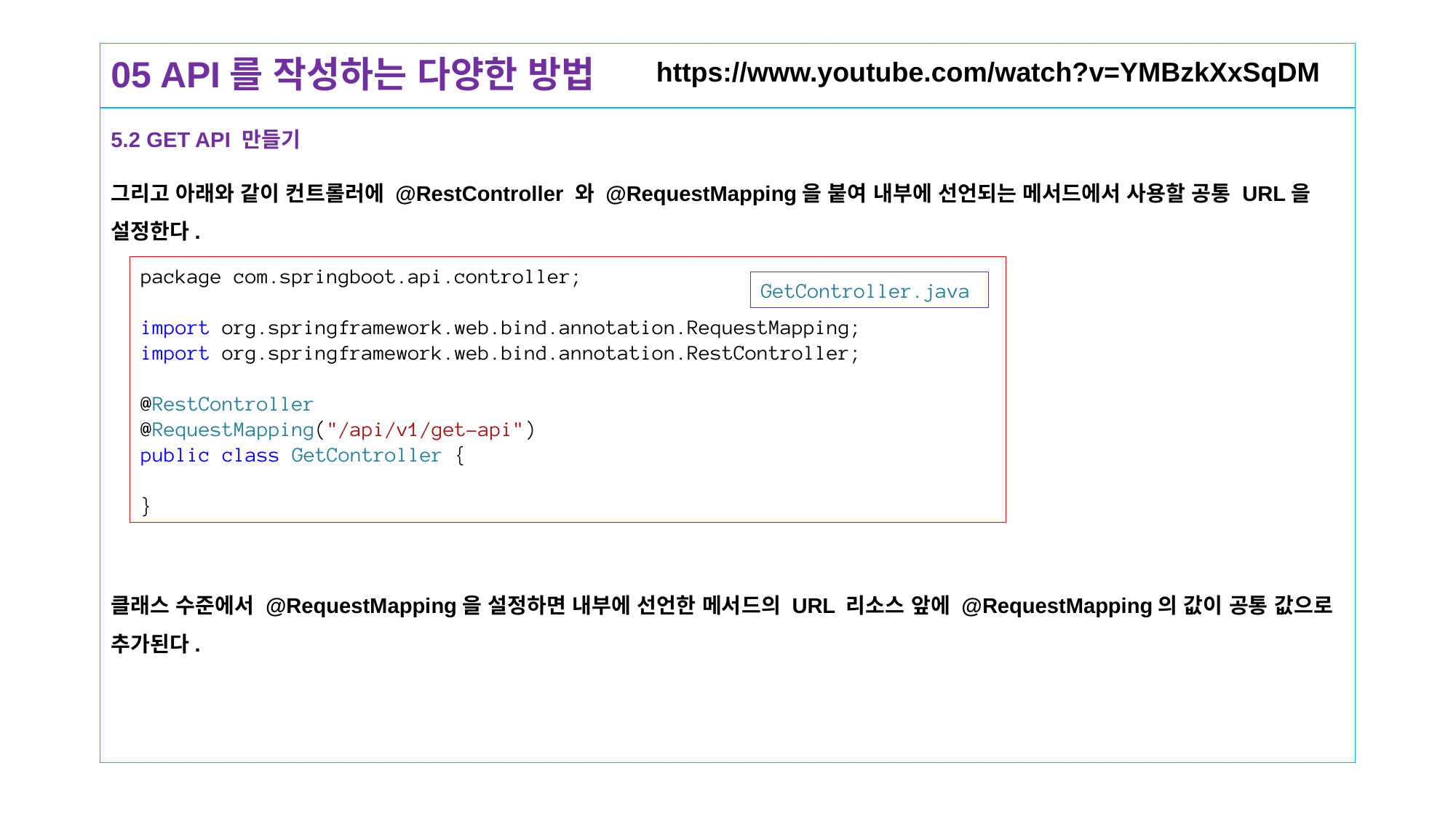

# 05 API를 작성하는 다양한 방법
https://www.youtube.com/watch?v=YMBzkXxSqDM

5.2 GET API 만들기
그리고 아래와 같이 컨트롤러에 @RestController 와 @RequestMapping을 붙여 내부에 선언되는 메서드에서 사용할 공통 URL을 설정한다.

클래스 수준에서 @RequestMapping을 설정하면 내부에 선언한 메서드의 URL 리소스 앞에 @RequestMapping의 값이 공통 값으로 추가된다.
package com.springboot.api.controller;

import org.springframework.web.bind.annotation.RequestMapping;
import org.springframework.web.bind.annotation.RestController;

@RestController
@RequestMapping("/api/v1/get-api")
public class GetController {

}
GetController.java